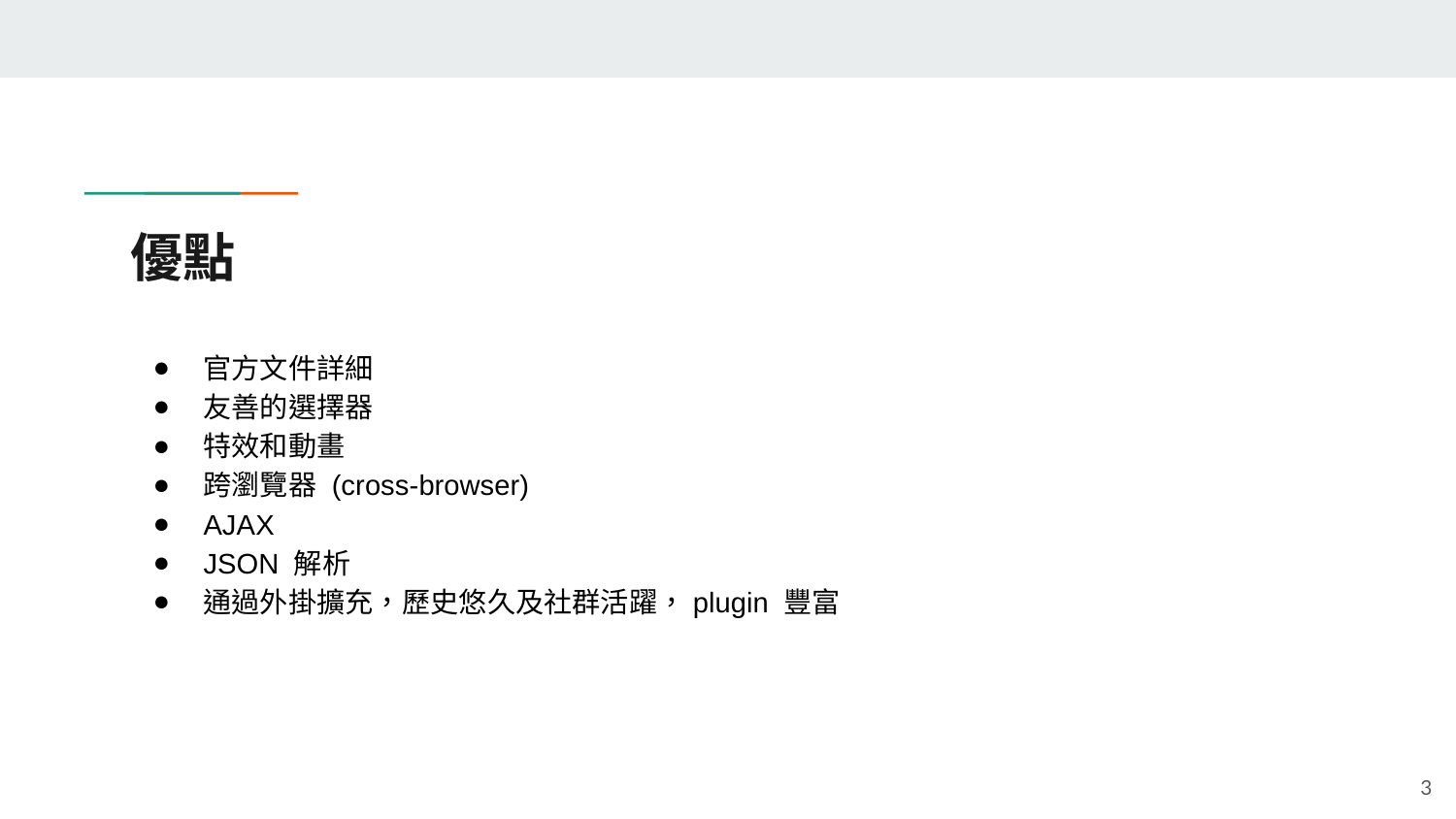

# 優點
官方文件詳細
友善的選擇器
特效和動畫
跨瀏覽器 (cross-browser)
AJAX
JSON 解析
通過外掛擴充，歷史悠久及社群活躍，plugin 豐富
3